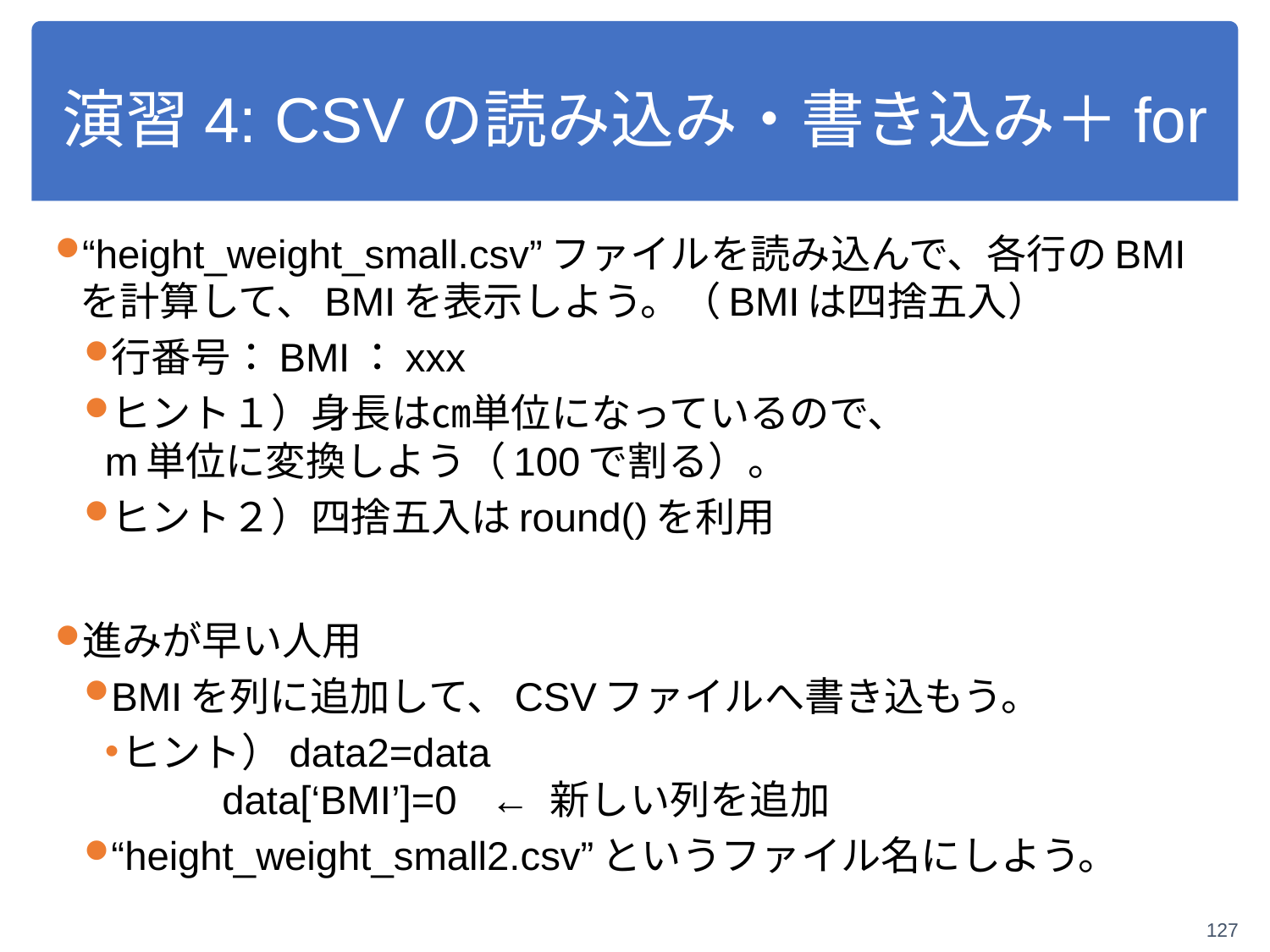

# 演習4: CSVの読み込み・書き込み＋for
“height_weight_small.csv”ファイルを読み込んで、各行のBMIを計算して、BMIを表示しよう。（BMIは四捨五入）
行番号：BMI：xxx
ヒント１）身長は㎝単位になっているので、
m単位に変換しよう（100で割る）。
ヒント２）四捨五入はround()を利用

進みが早い人用
BMIを列に追加して、CSVファイルへ書き込もう。
ヒント）data2=data
         data[‘BMI’]=0   ← 新しい列を追加
“height_weight_small2.csv”というファイル名にしよう。
127